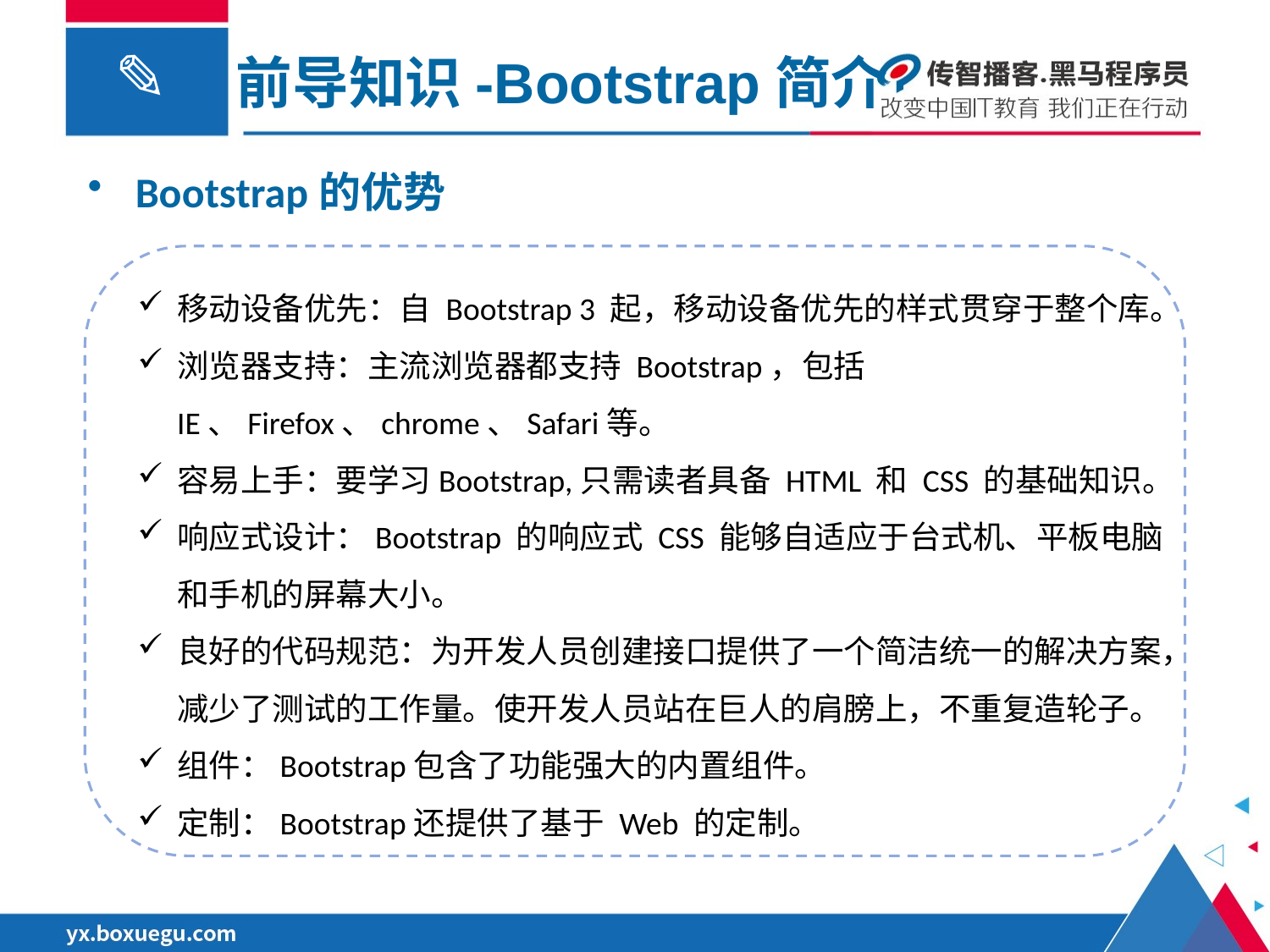

前导知识-Bootstrap简介
Bootstrap的优势

移动设备优先：自 Bootstrap 3 起，移动设备优先的样式贯穿于整个库。
浏览器支持：主流浏览器都支持 Bootstrap，包括IE、Firefox、chrome、Safari等。
容易上手：要学习Bootstrap,只需读者具备 HTML 和 CSS 的基础知识。
响应式设计：Bootstrap 的响应式 CSS 能够自适应于台式机、平板电脑和手机的屏幕大小。
良好的代码规范：为开发人员创建接口提供了一个简洁统一的解决方案，减少了测试的工作量。使开发人员站在巨人的肩膀上，不重复造轮子。
组件：Bootstrap包含了功能强大的内置组件。
定制：Bootstrap还提供了基于 Web 的定制。